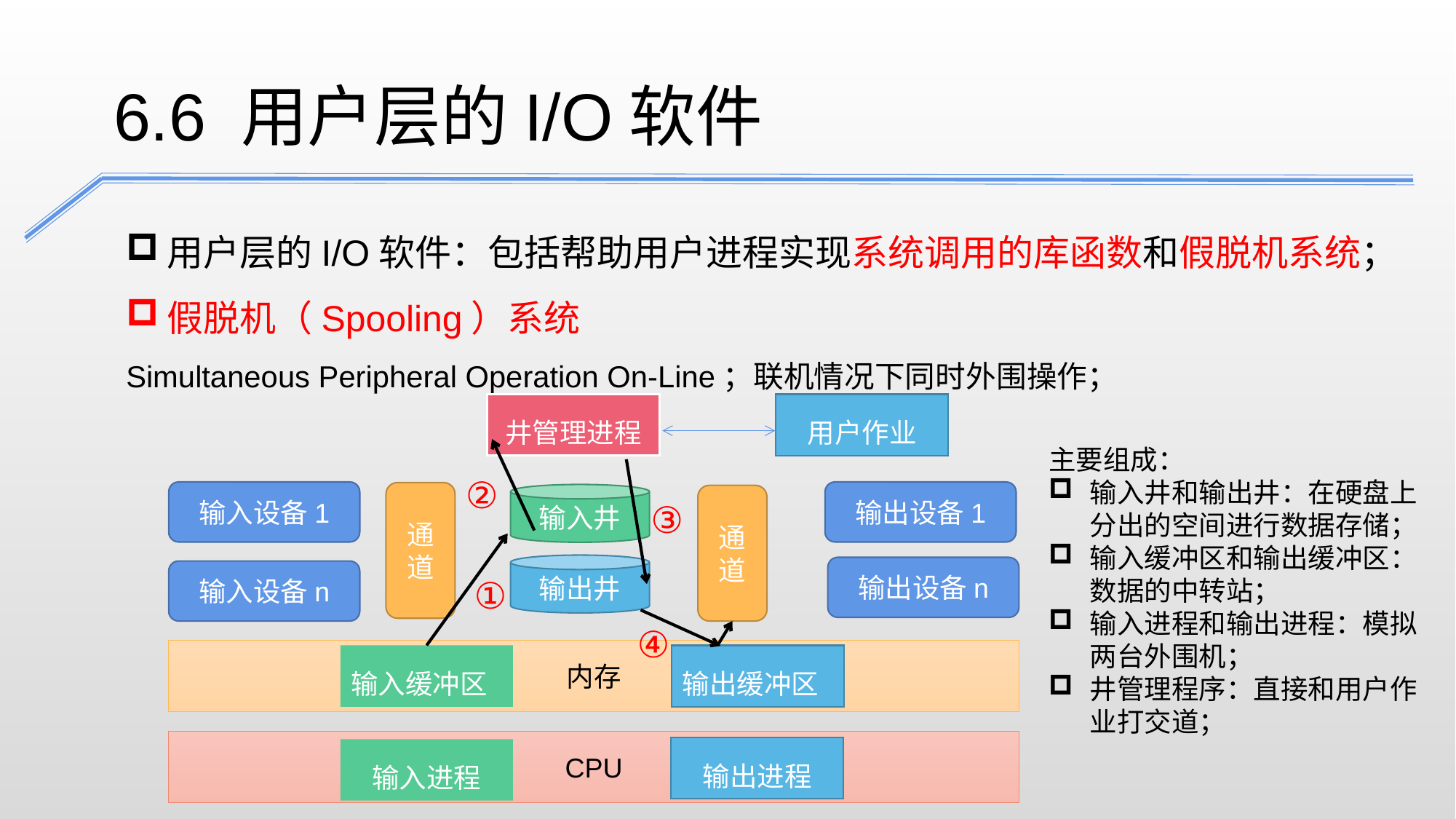

6.6 用户层的I/O软件
用户层的I/O软件：包括帮助用户进程实现系统调用的库函数和假脱机系统；
假脱机（Spooling）系统
Simultaneous Peripheral Operation On-Line；联机情况下同时外围操作；
井管理进程
用户作业
主要组成：
输入井和输出井：在硬盘上分出的空间进行数据存储；
输入缓冲区和输出缓冲区：数据的中转站；
输入进程和输出进程：模拟两台外围机；
井管理程序：直接和用户作业打交道；
②
③
输入设备1
输出设备1
通道
输入井
通道
①
输出井
输出设备n
输入设备n
④
内存
输入缓冲区
输出缓冲区
CPU
输出进程
输入进程